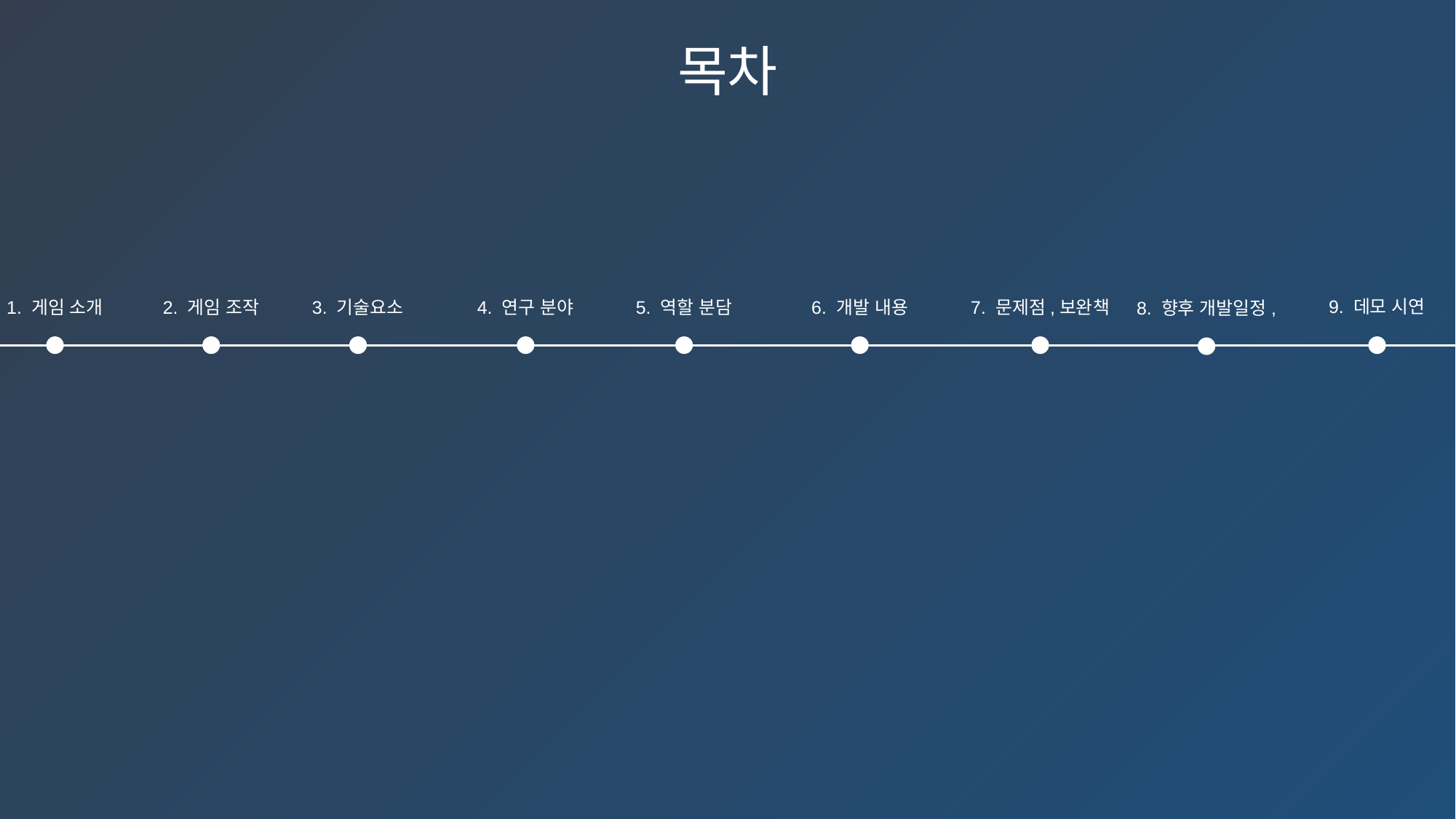

목차
9. 데모 시연

1. 게임 소개

2. 게임 조작

3. 기술요소

4. 연구 분야

5. 역할 분담

6. 개발 내용

7. 문제점,보완책

8. 향후 개발일정,